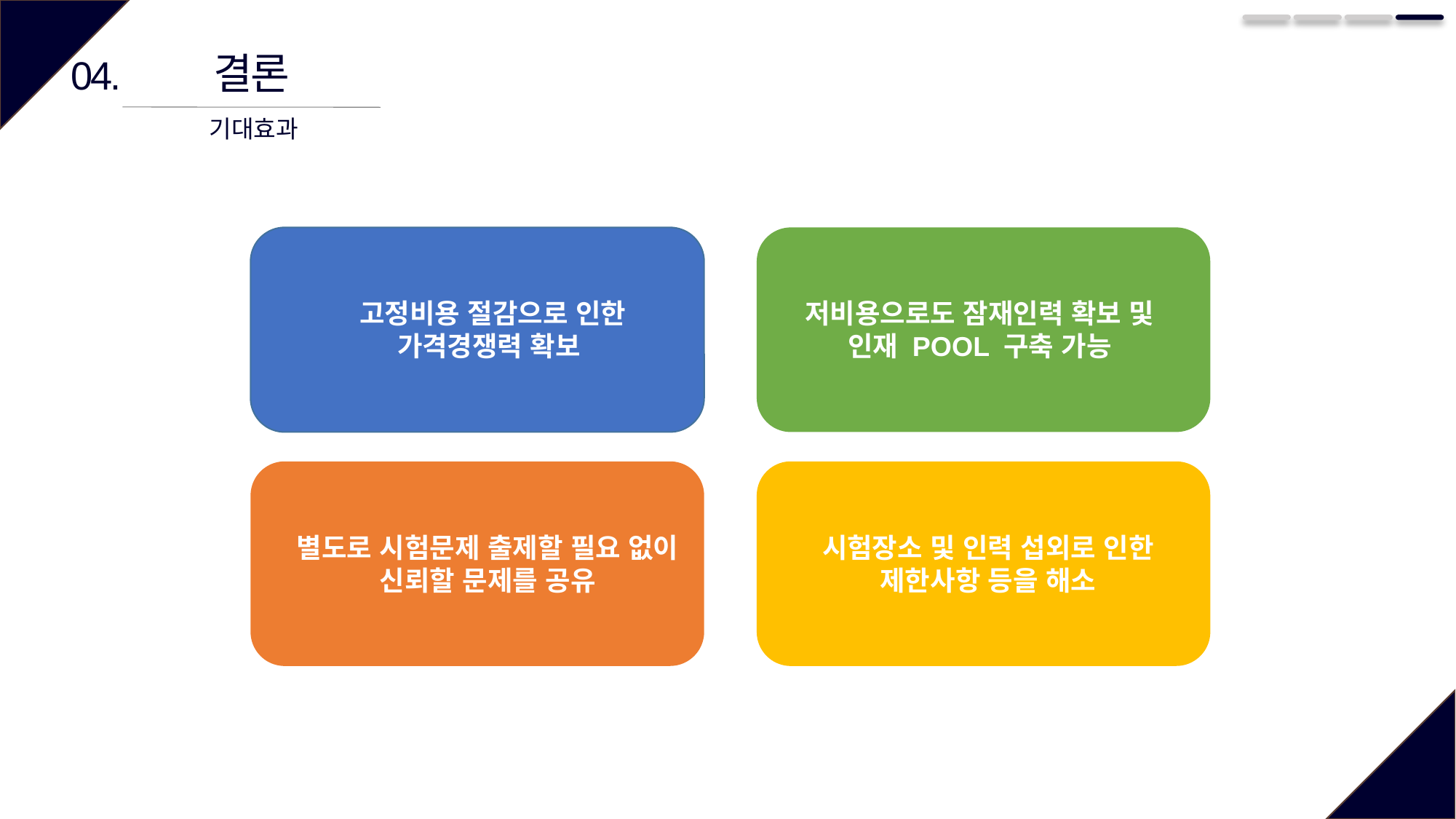

결론
04.
기대효과

저비용으로도 잠재인력 확보 및
인재 POOL 구축 가능
고정비용 절감으로 인한
가격경쟁력 확보

별도로 시험문제 출제할 필요 없이 신뢰할 문제를 공유
시험장소 및 인력 섭외로 인한
제한사항 등을 해소